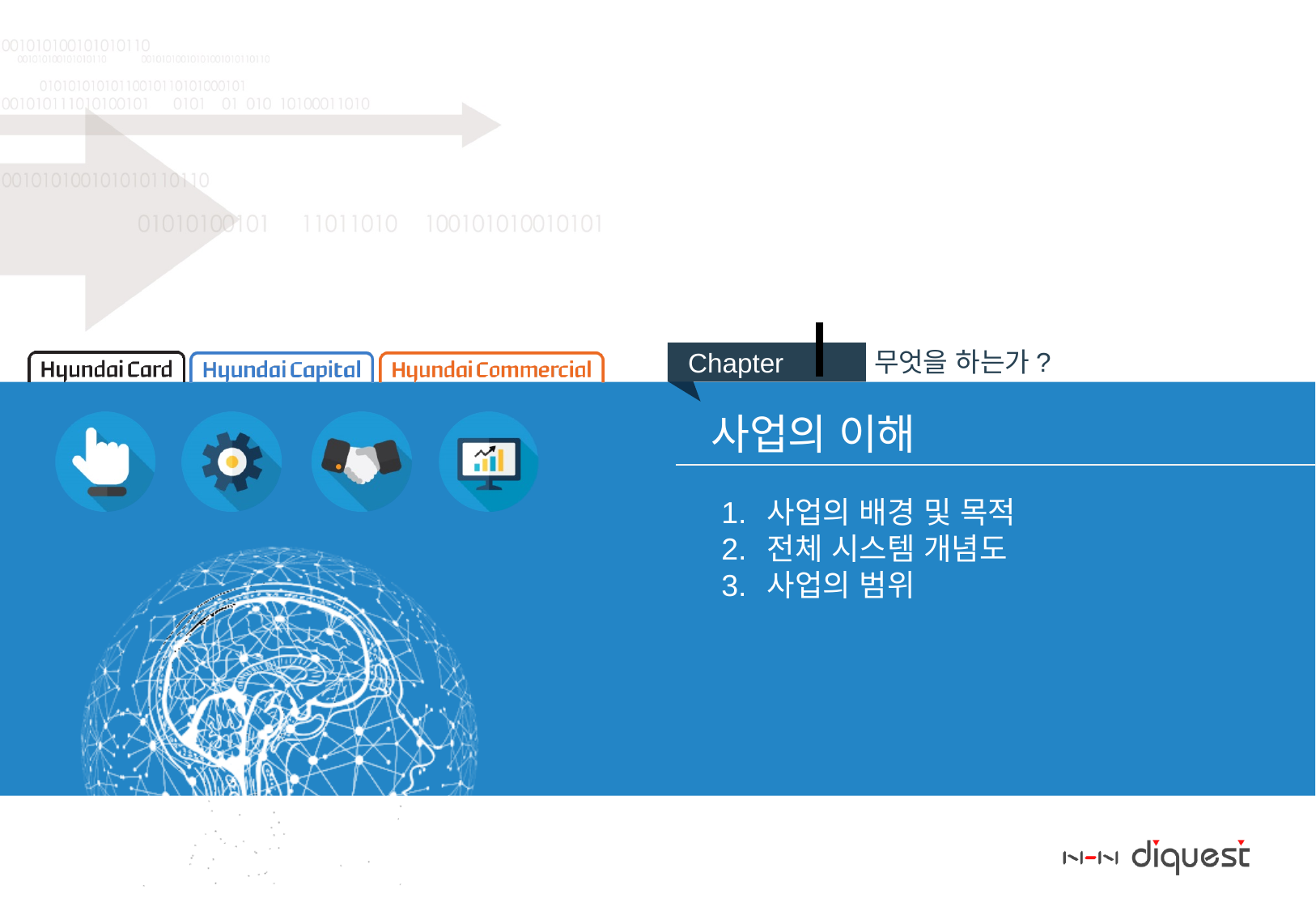

사업의 배경 및 목적
전체 시스템 개념도
사업의 범위